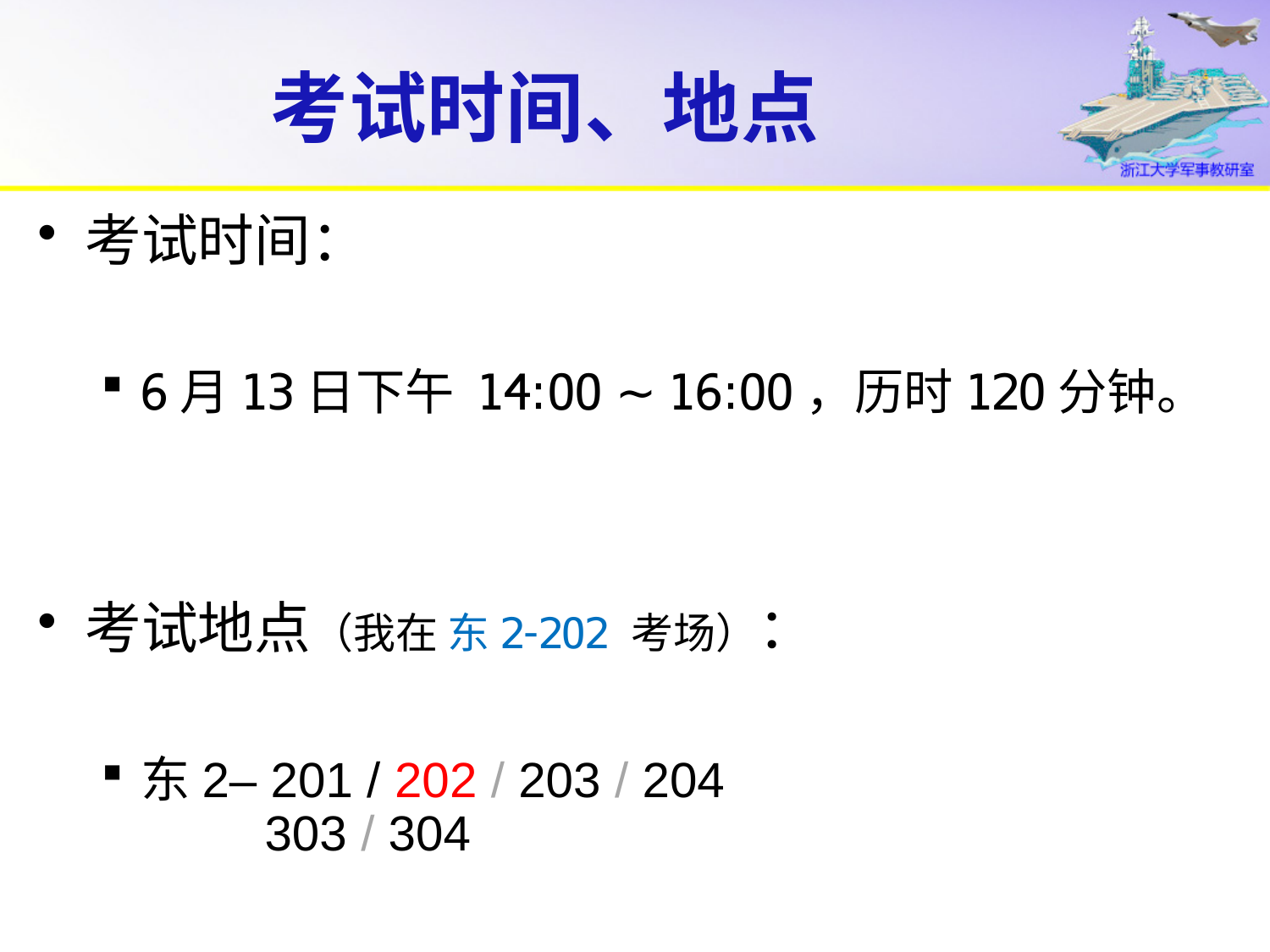

# 考试时间、地点
考试时间：

6月13日下午 14:00 ~ 16:00，历时120分钟。

考试地点（我在 东2-202 考场）：

东2– 201 / 202 / 203 / 204
         303 / 304